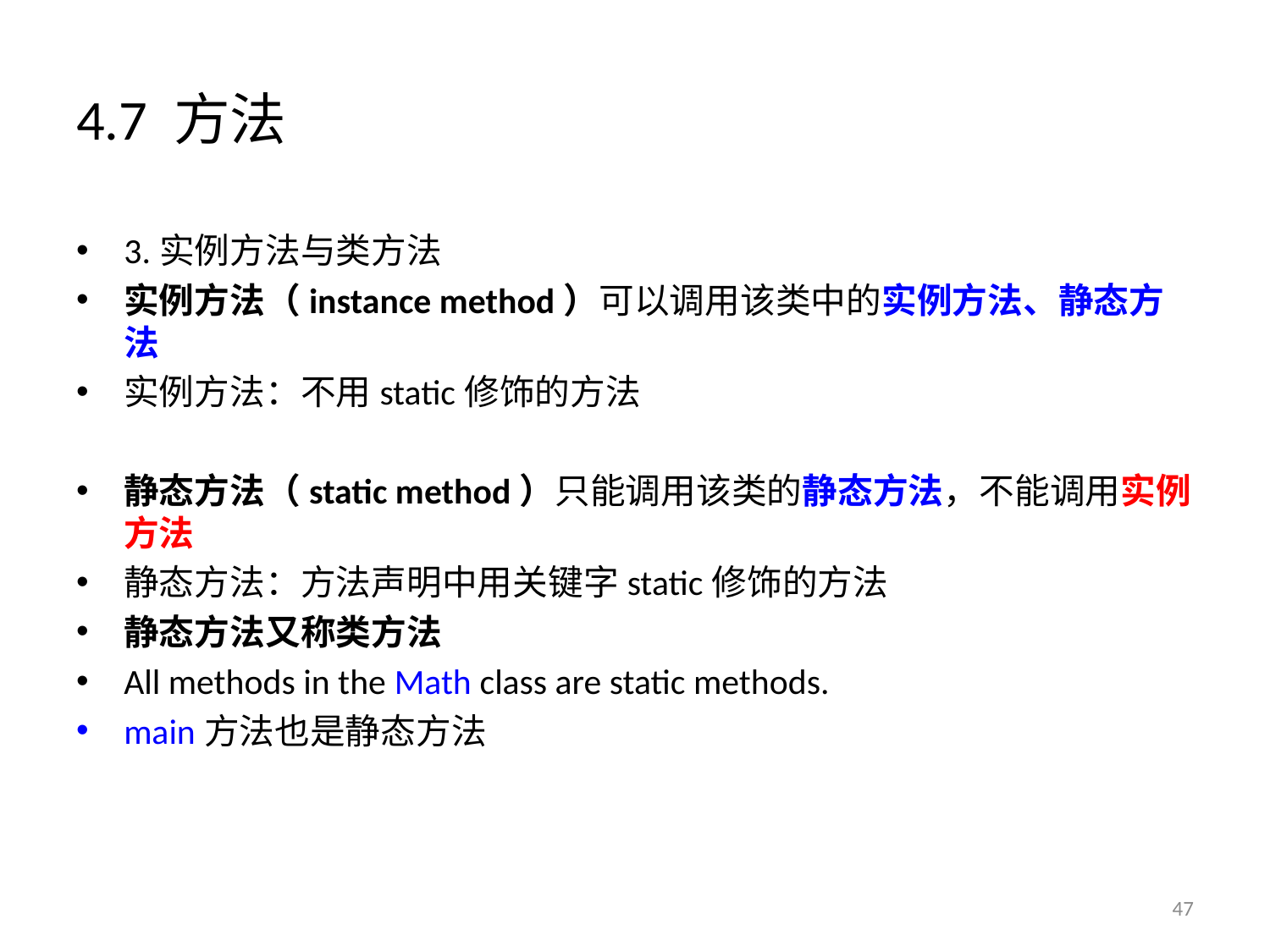

# 4.7 方法
3.实例方法与类方法
实例方法（instance method）可以调用该类中的实例方法、静态方法
实例方法：不用static修饰的方法

静态方法（static method）只能调用该类的静态方法，不能调用实例方法
静态方法：方法声明中用关键字static修饰的方法
静态方法又称类方法
All methods in the Math class are static methods.
main方法也是静态方法

47